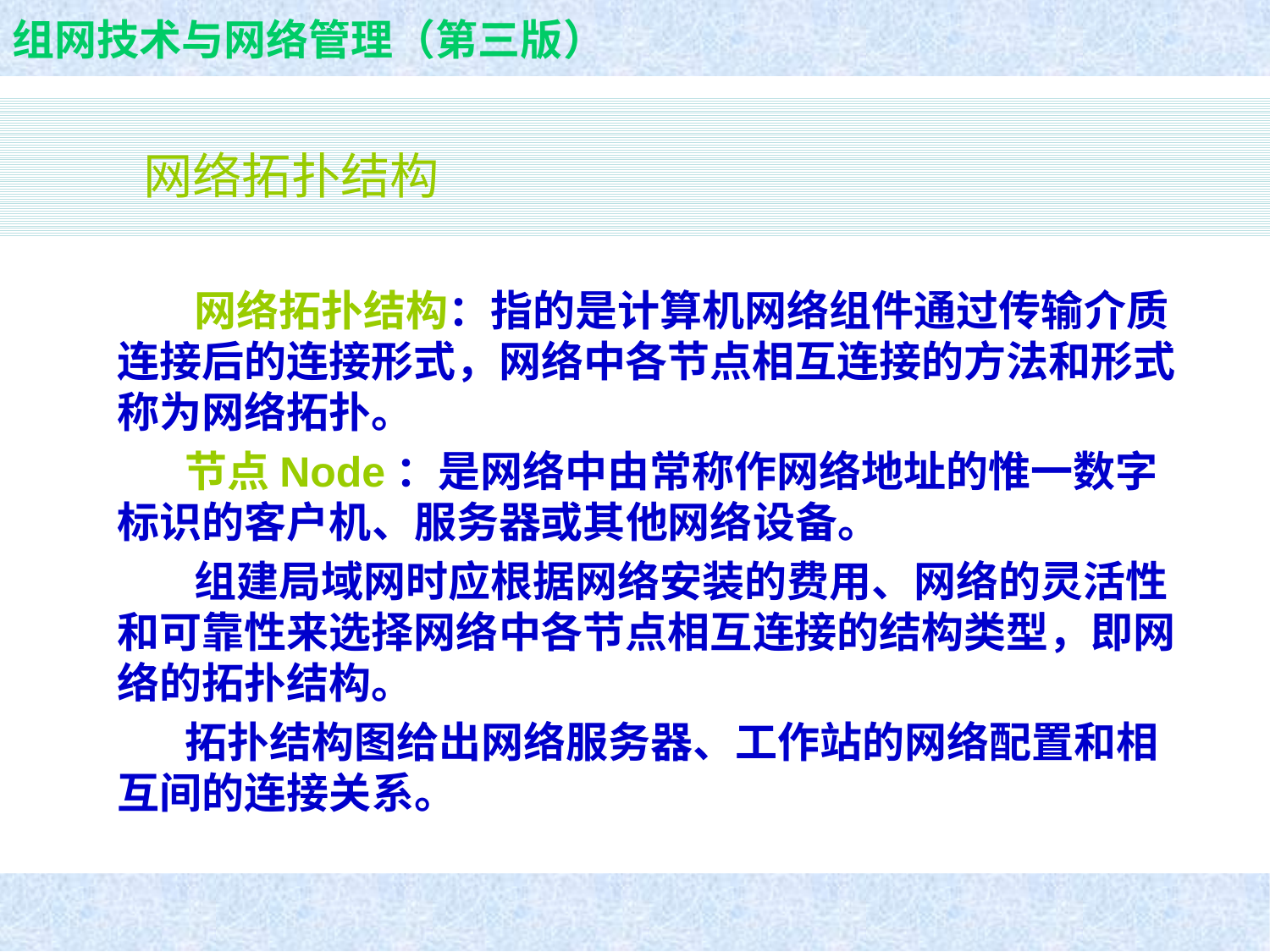

网络拓扑结构

       网络拓扑结构：指的是计算机网络组件通过传输介质连接后的连接形式，网络中各节点相互连接的方法和形式称为网络拓扑。
      节点Node：是网络中由常称作网络地址的惟一数字标识的客户机、服务器或其他网络设备。
       组建局域网时应根据网络安装的费用、网络的灵活性和可靠性来选择网络中各节点相互连接的结构类型，即网络的拓扑结构。
      拓扑结构图给出网络服务器、工作站的网络配置和相互间的连接关系。